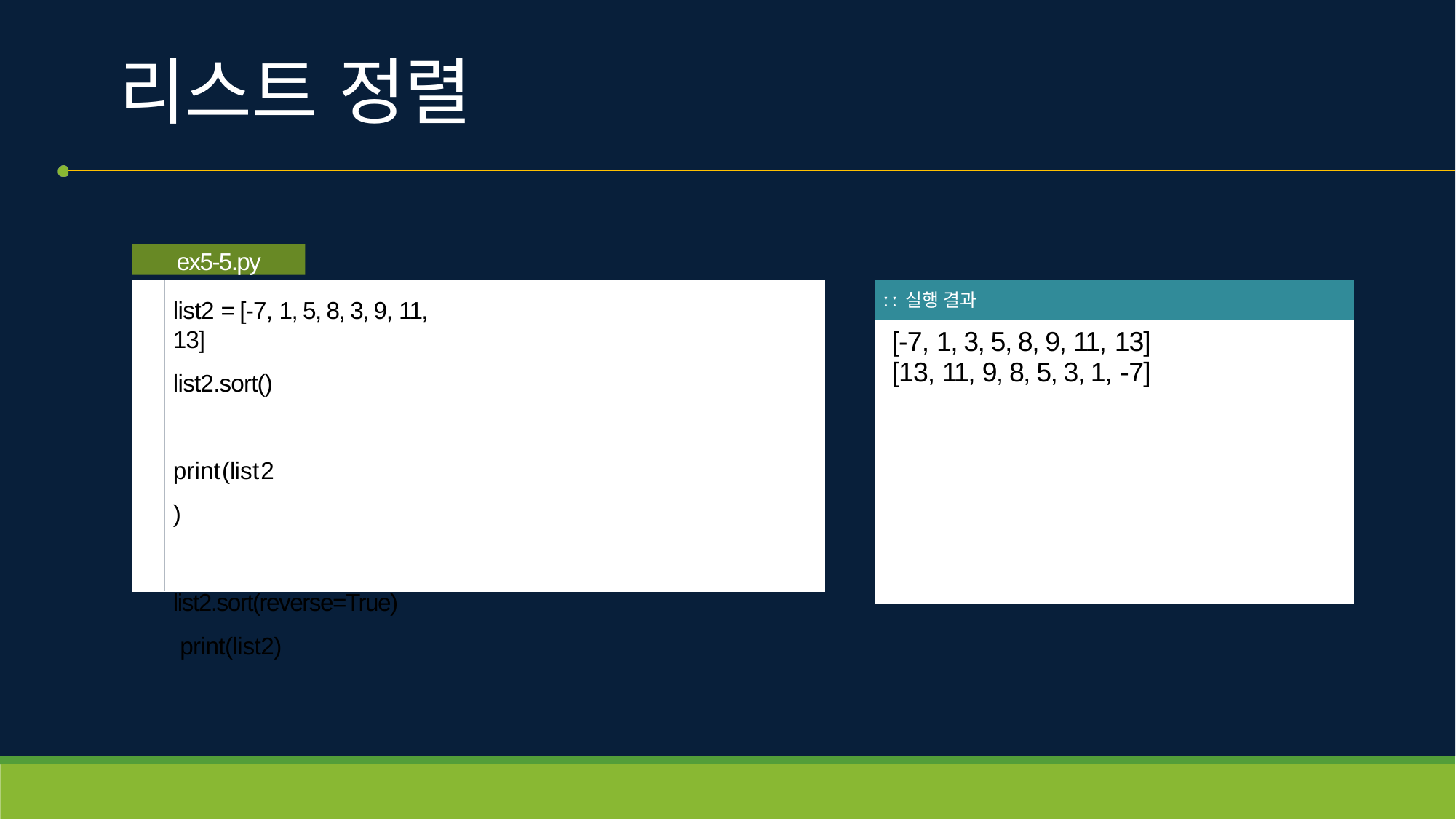

# 리스트 정렬

ex5-5.py
list2 = [-7, 1, 5, 8, 3, 9, 11, 13]
list2.sort()  print(list2)

list2.sort(reverse=True)  print(list2)

| ː ː 실행 결과 |
| --- |
| [-7, 1, 3, 5, 8, 9, 11, 13] [13, 11, 9, 8, 5, 3, 1, -7] |